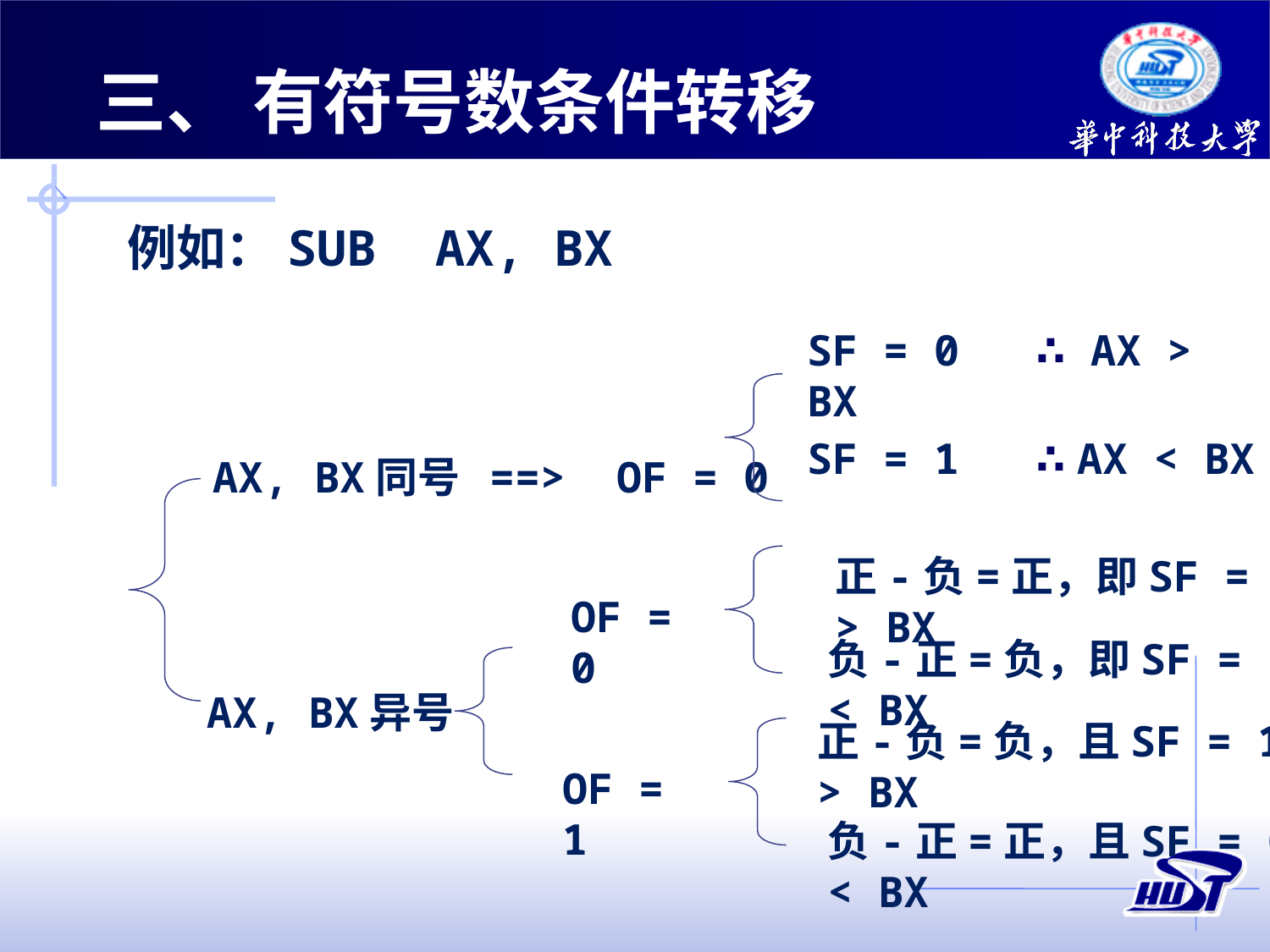

三、 有符号数条件转移
例如：SUB  AX, BX
SF = 0   ∴ AX > BX
AX, BX同号  ==>  OF = 0

AX, BX异号

SF = 1   ∴ AX < BX
正-负=正，即SF = 0    ∴ AX > BX

OF = 0
负-正=负，即SF = 1    ∴ AX < BX
正-负=负，且SF = 1    ∴ AX > BX

OF = 1
负-正=正，且SF = 0    ∴ AX < BX